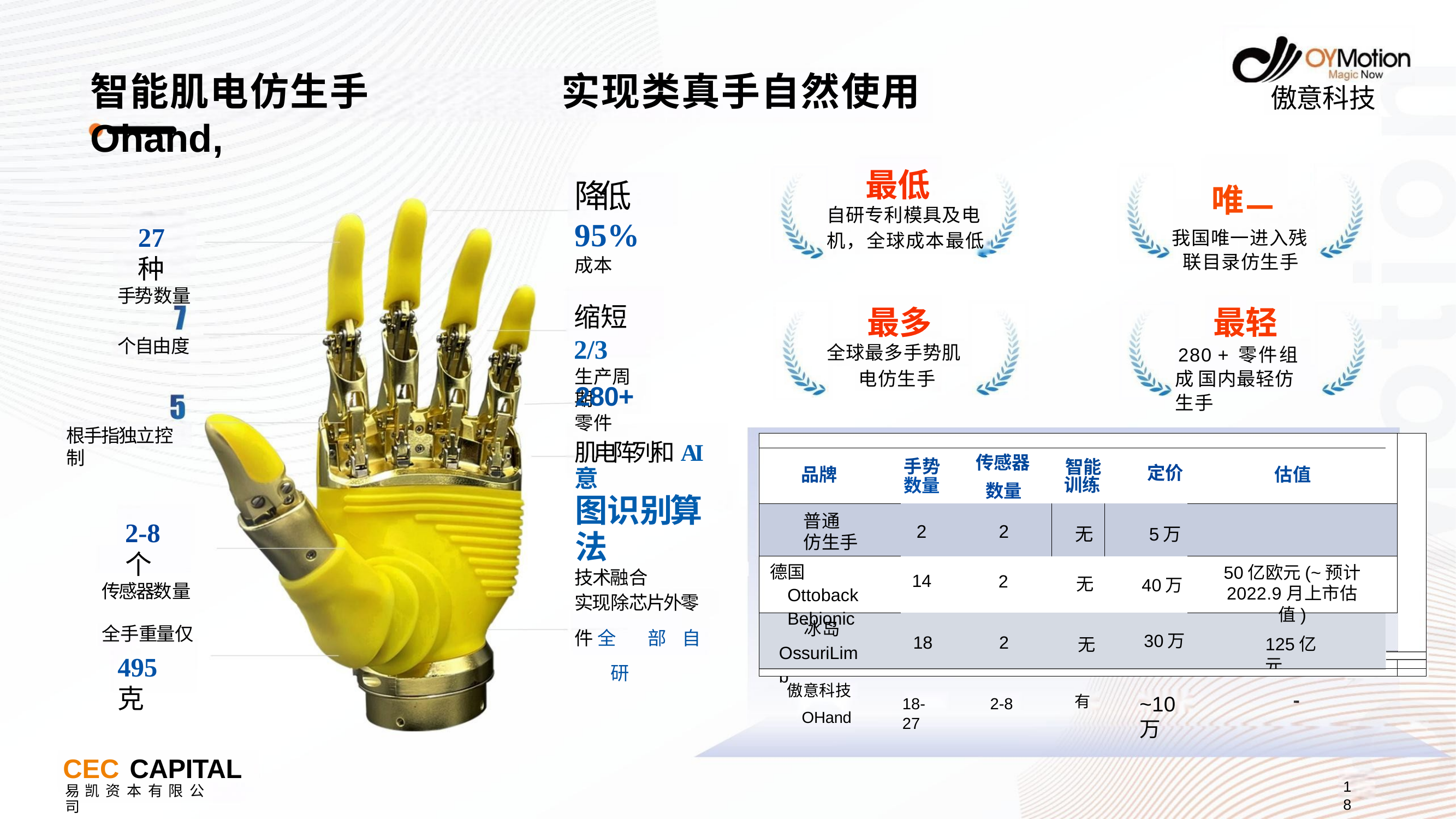

# 智能肌电仿生手Ohand,
实现类真手自然使用
傲意科技
唯一
我国唯一进入残 联目录仿生手
最低
自研专利模具及电
机，全球成本最低

降低95%
成本
27	种
手势数量
最轻
280 + 零件组成 国内最轻仿生手
缩短2/3
生产周期
最多
全球最多手势肌
电仿生手

个自由度
280+
零件
肌电阵列和AI意
图识别算法
技术融合
根手指独立控制

| 手势 | 传感器 | 智能 |  |
| --- | --- | --- | --- |
| 数量 | 数量 | 训练 | 定价 |
| 2 | 2 | 无 | 5万 |
| 14 | 2 | 无 | 40万 |
| 18 | 2 | 无 | 30万 |
估值
品牌

普通 仿生手
2-8 个
传感器数量

德国Ottoback  Bebionic
50亿欧元(~预计
2022.9月上市估值)
实现除芯片外零件 全	部	自	研

冰岛 OssuriLimb
全手重量仅
495 克
125亿元

傲意科技  OHand

~10万
有
18-27
2-8
CEC CAPITAL
易 凯 资 本 有 限 公	司
18